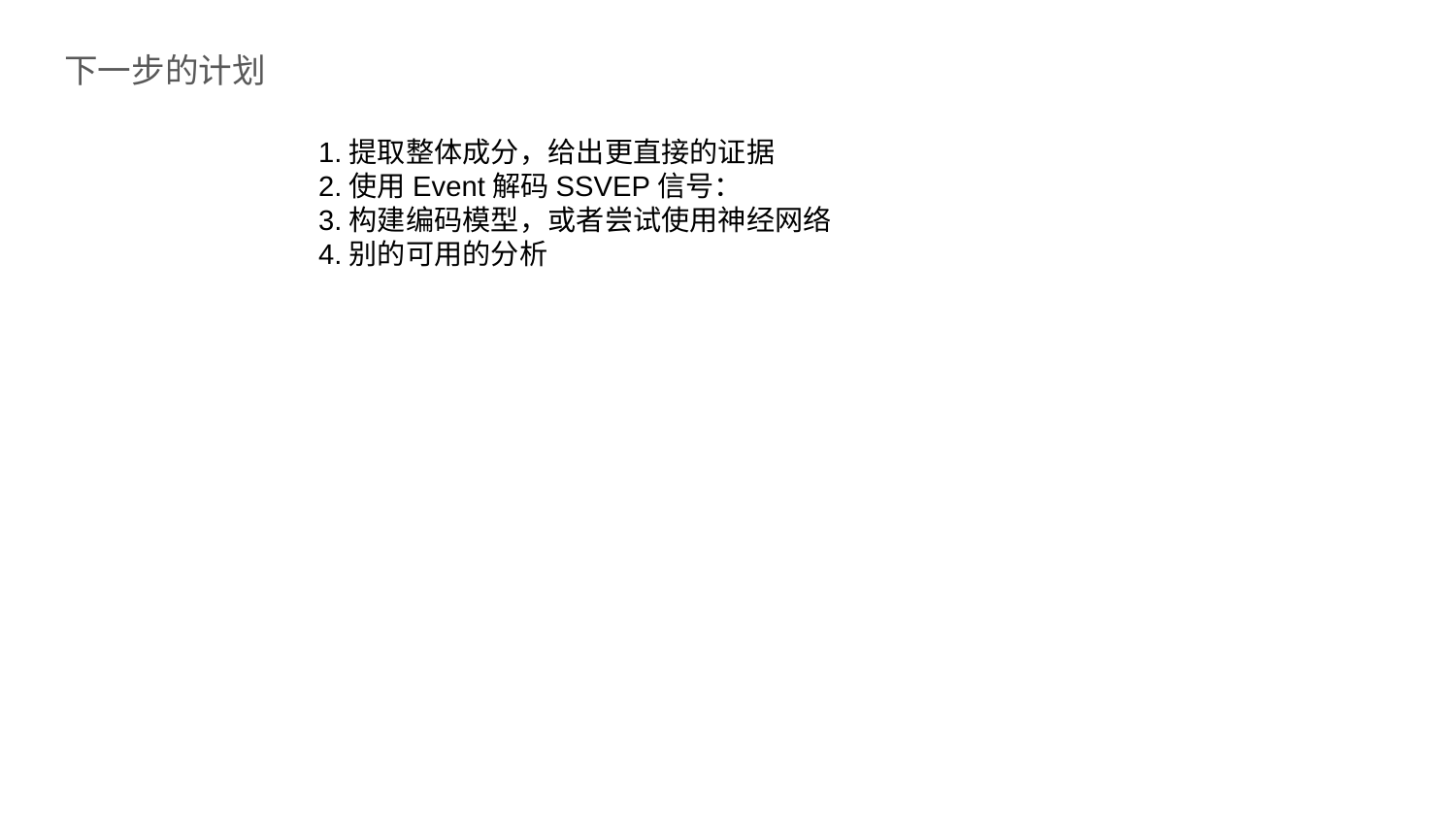

下一步的计划
1.提取整体成分，给出更直接的证据
2.使用Event解码SSVEP信号：
3.构建编码模型，或者尝试使用神经网络
4.别的可用的分析